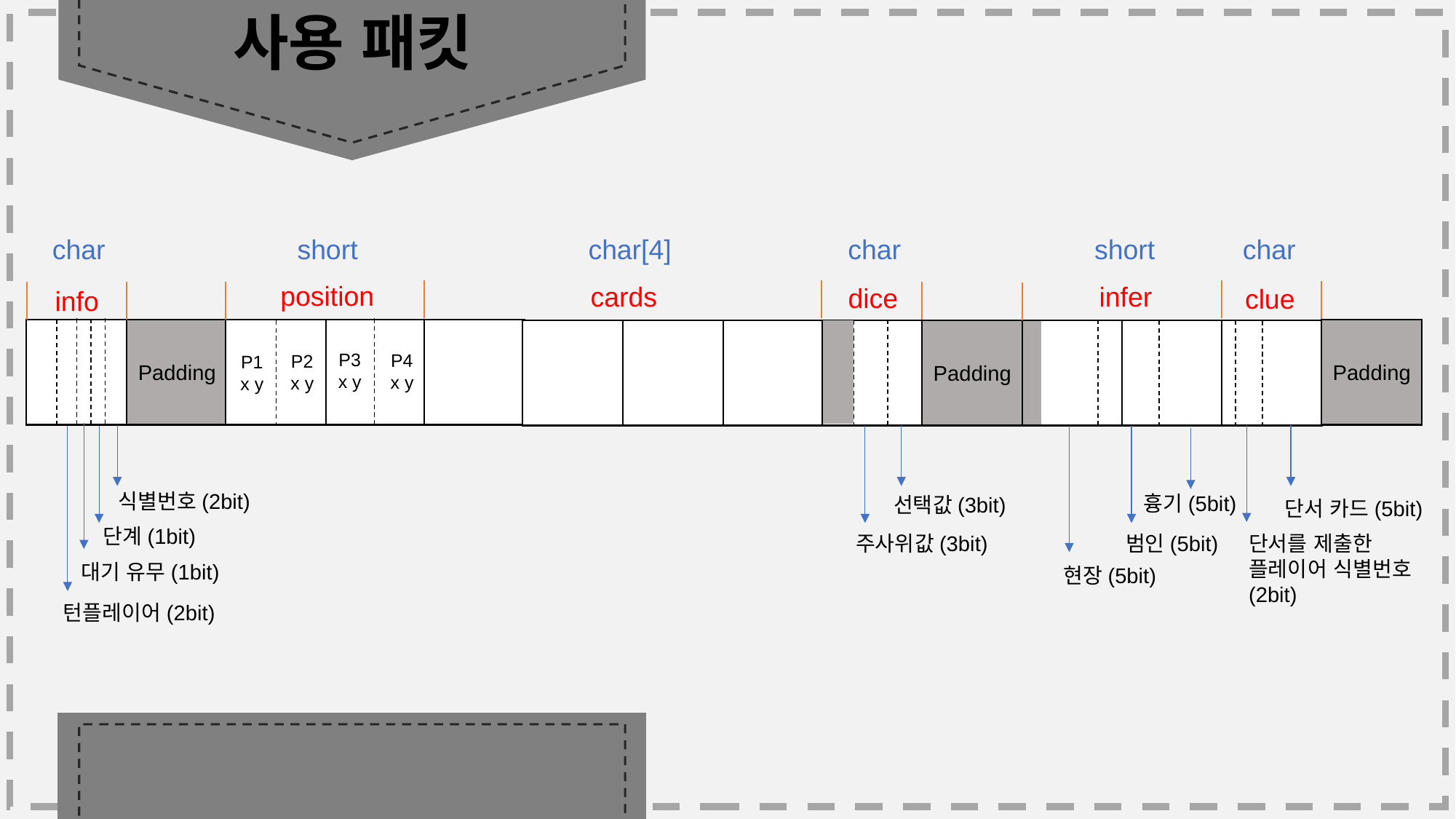

사용 패킷

char
short
char[4]
char
short
char
position
cards
infer
dice
clue
info

Padding

Padding

Padding

P3
x y
P4
x y
P2
x y
P1
x y
식별번호(2bit)
흉기(5bit)
선택값(3bit)
단서 카드(5bit)
단계(1bit)
단서를 제출한
플레이어 식별번호
(2bit)
주사위값(3bit)
범인(5bit)
대기 유무(1bit)
현장(5bit)
턴플레이어(2bit)